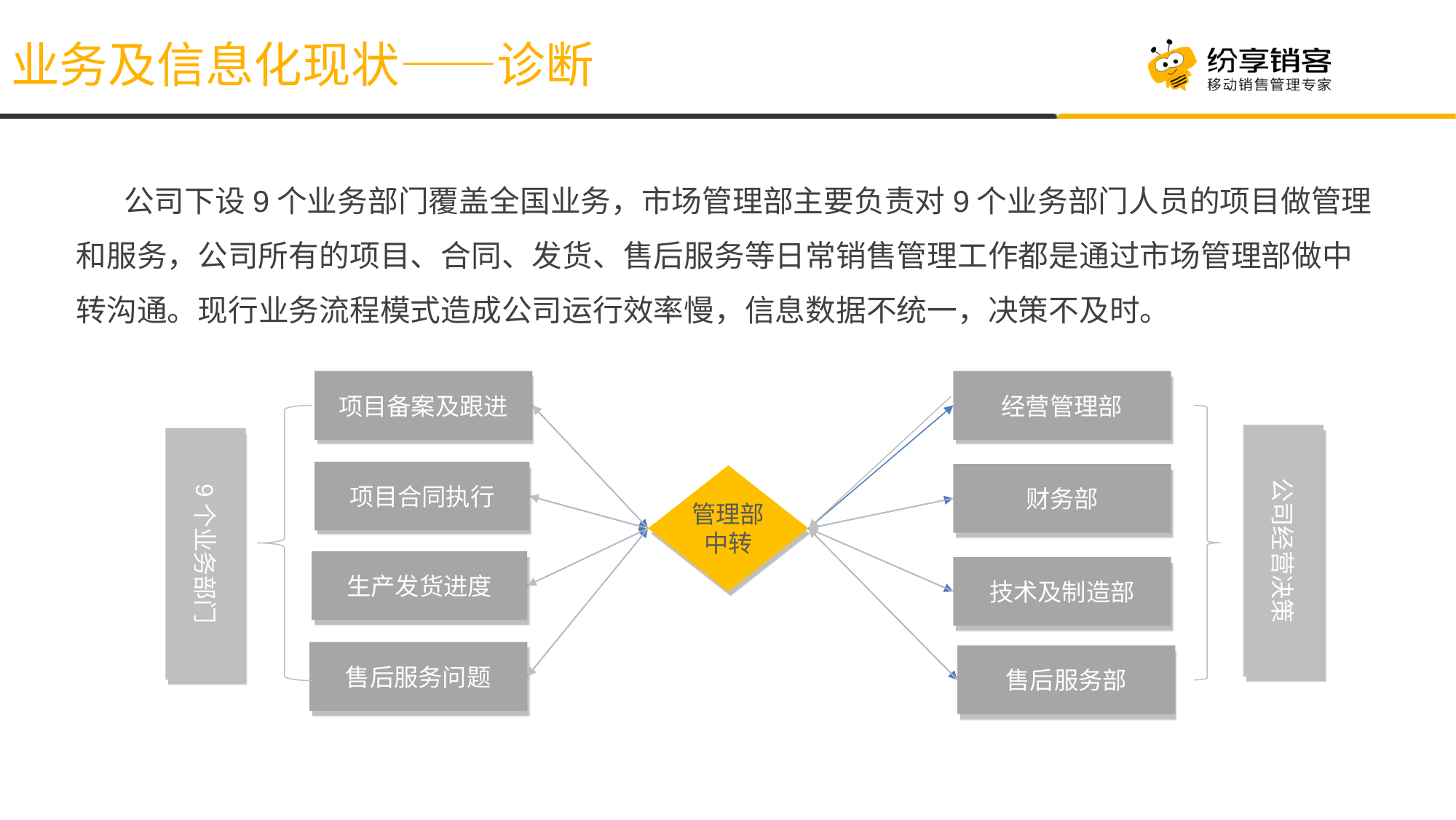

业务及信息化现状——诊断
      公司下设9个业务部门覆盖全国业务，市场管理部主要负责对9个业务部门人员的项目做管理和服务，公司所有的项目、合同、发货、售后服务等日常销售管理工作都是通过市场管理部做中转沟通。现行业务流程模式造成公司运行效率慢，信息数据不统一，决策不及时。
项目备案及跟进
经营管理部

公司经营决策
9个业务部门
项目合同执行
财务部
管理部
中转
生产发货进度
技术及制造部
售后服务问题
售后服务部